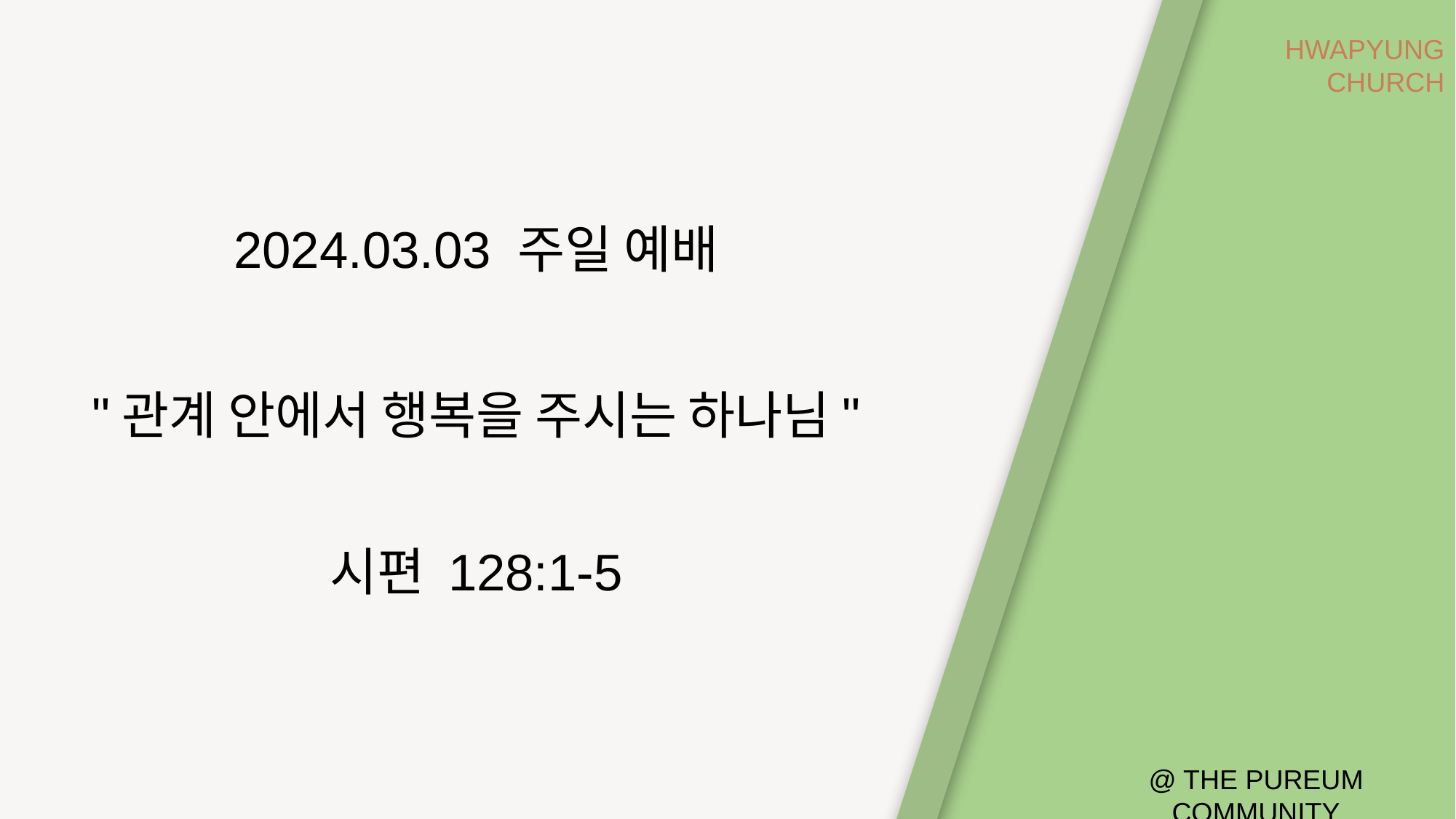

2024.03.03 주일 예배
"관계 안에서 행복을 주시는 하나님"
시편 128:1-5